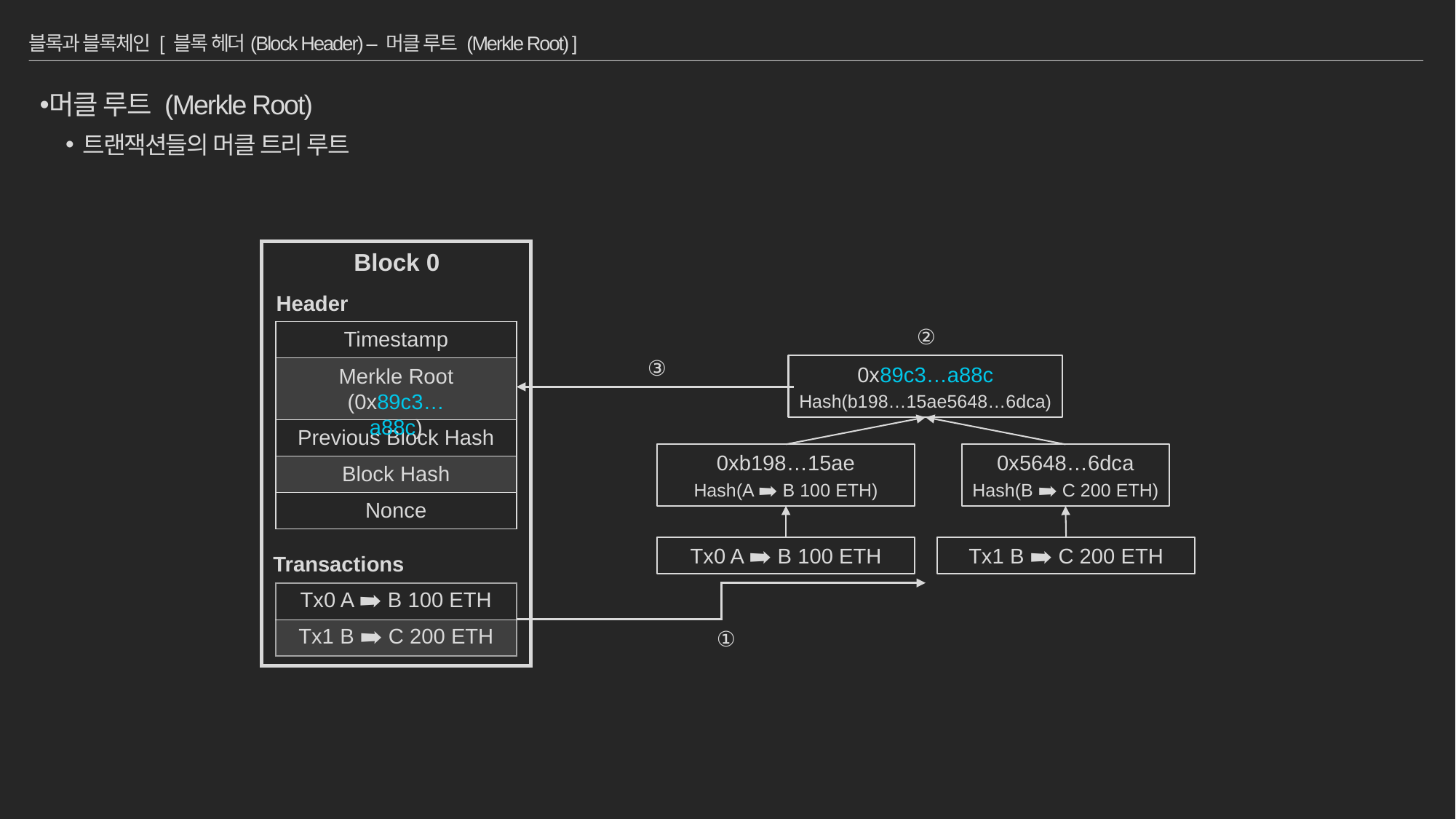

# 블록과 블록체인 [ 블록 헤더(Block Header) – 머클 루트 (Merkle Root) ]
머클 루트 (Merkle Root)
트랜잭션들의 머클 트리 루트

Block 0
Header
②
| Timestamp |
| --- |
| Merkle Root |
| Previous Block Hash |
| Block Hash |
| Nonce |
③
0x89c3…a88c
Hash(b198…15ae5648…6dca)
0xb198…15ae
Hash(A ➡ B 100 ETH)
0x5648…6dca
Hash(B ➡ C 200 ETH)
Tx0 A ➡ B 100 ETH
Tx1 B ➡ C 200 ETH
(0x89c3…a88c)
Transactions
| Tx0 A ➡ B 100 ETH |
| --- |
| Tx1 B ➡ C 200 ETH |
①